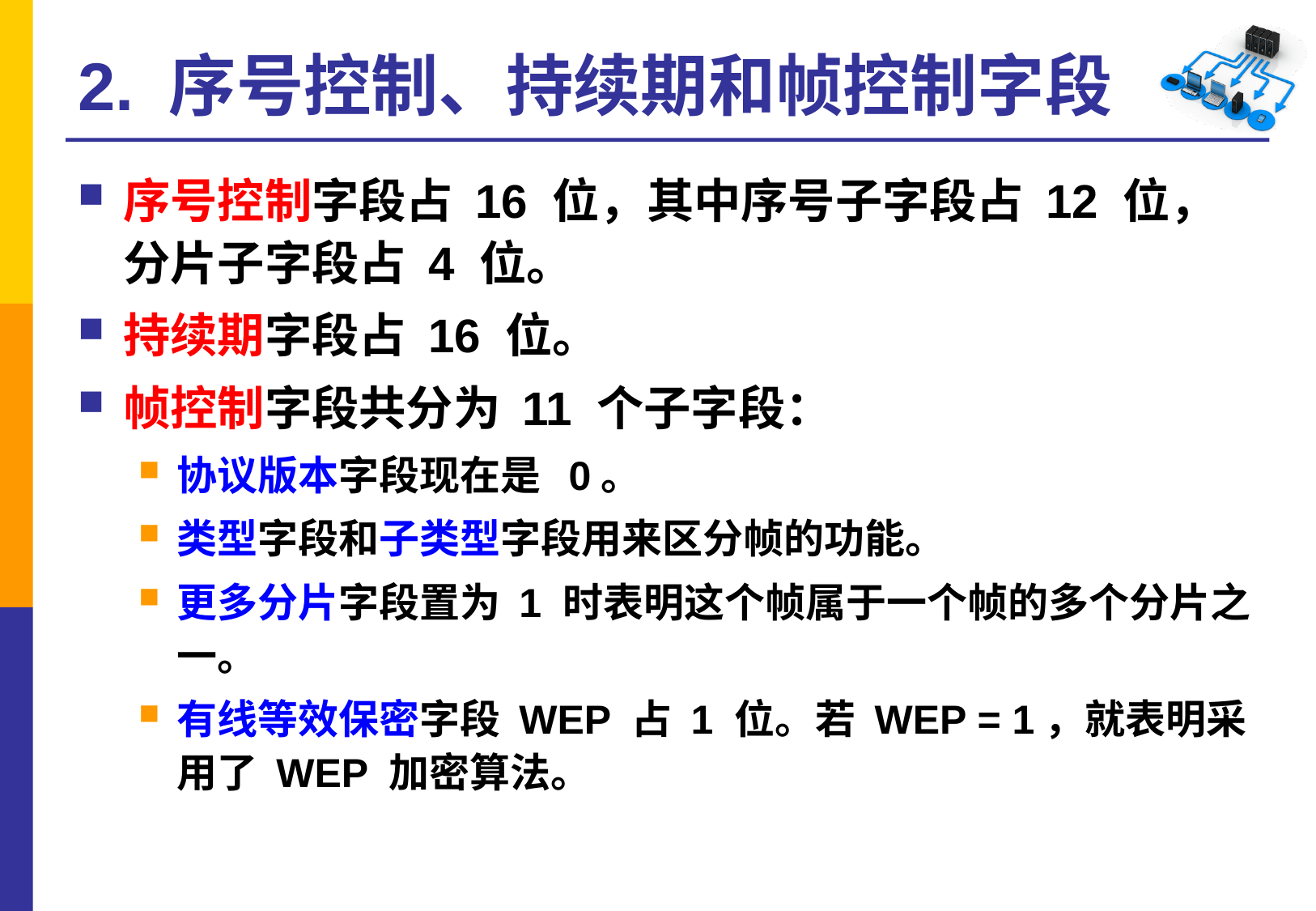

# 2. 序号控制、持续期和帧控制字段
序号控制字段占 16 位，其中序号子字段占 12 位，分片子字段占 4 位。
持续期字段占 16 位。
帧控制字段共分为 11 个子字段：
协议版本字段现在是  0。
类型字段和子类型字段用来区分帧的功能。
更多分片字段置为 1 时表明这个帧属于一个帧的多个分片之一。
有线等效保密字段 WEP 占 1 位。若 WEP = 1，就表明采用了 WEP 加密算法。